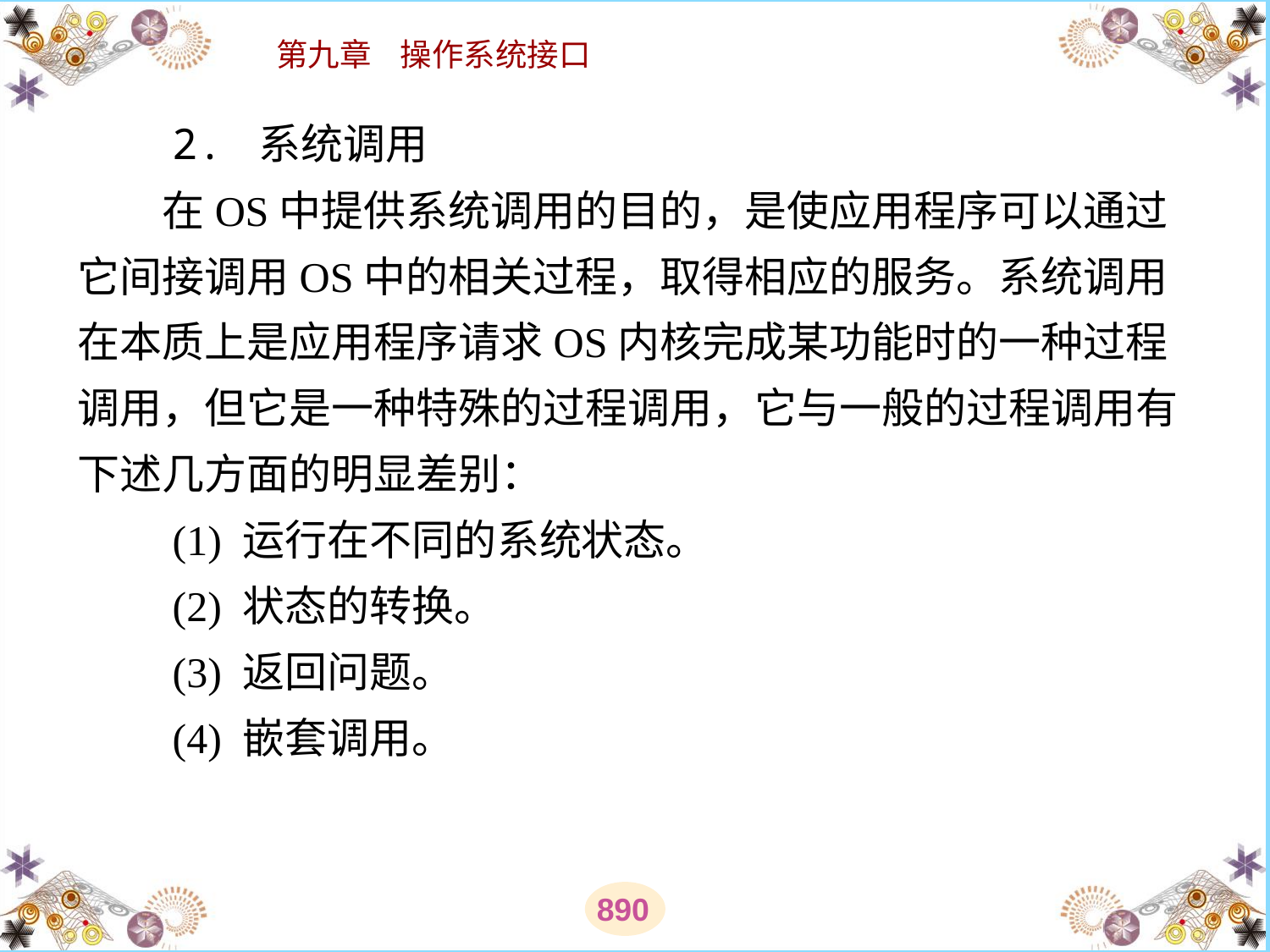

# 2. 系统调用 　　在OS中提供系统调用的目的，是使应用程序可以通过它间接调用OS中的相关过程，取得相应的服务。系统调用在本质上是应用程序请求OS内核完成某功能时的一种过程调用，但它是一种特殊的过程调用，它与一般的过程调用有下述几方面的明显差别： 　　(1) 运行在不同的系统状态。 　　(2) 状态的转换。 　　(3) 返回问题。 　　(4) 嵌套调用。